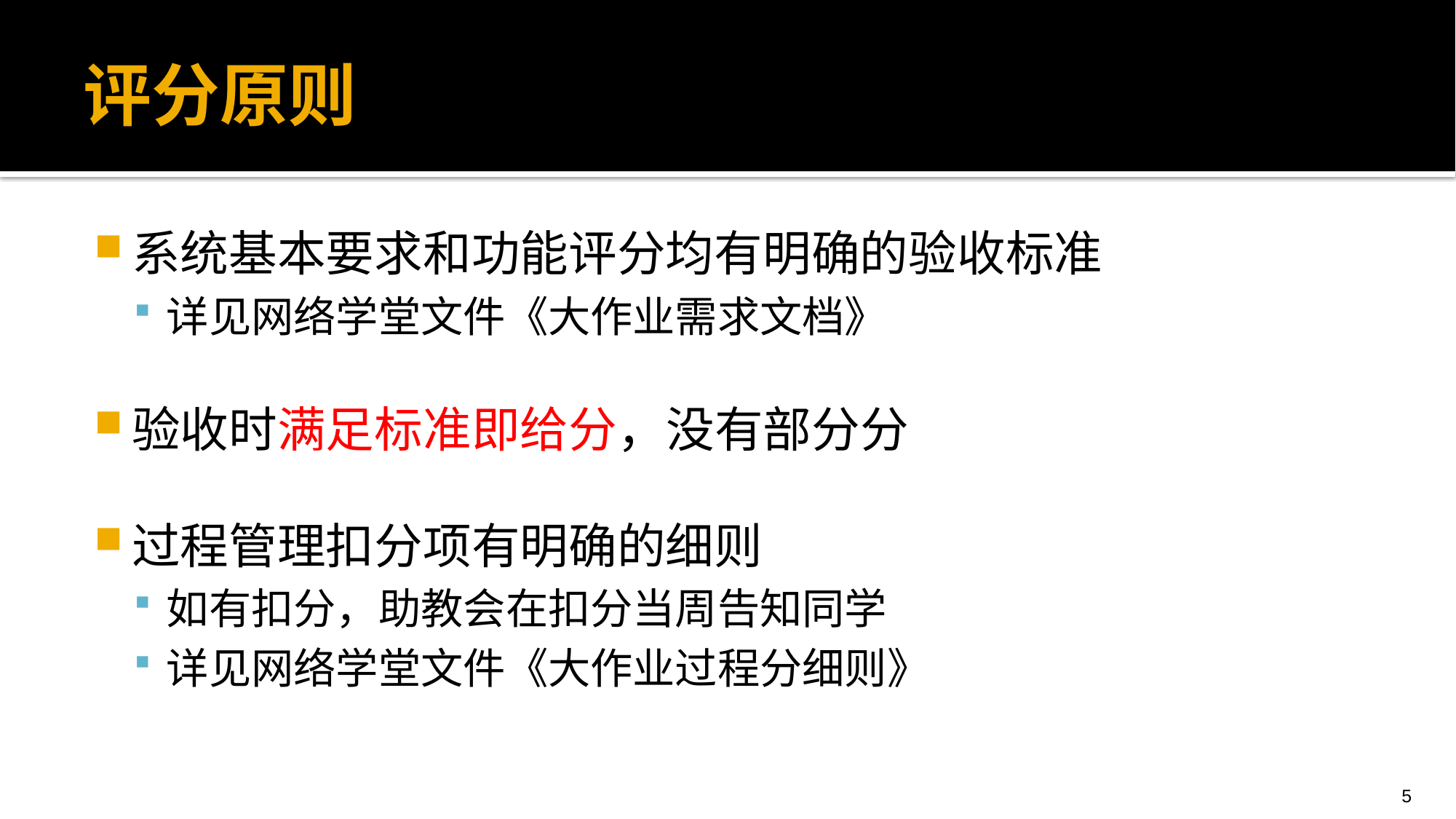

# 评分原则
系统基本要求和功能评分均有明确的验收标准
详见网络学堂文件《大作业需求文档》

验收时满足标准即给分，没有部分分

过程管理扣分项有明确的细则
如有扣分，助教会在扣分当周告知同学
详见网络学堂文件《大作业过程分细则》
5